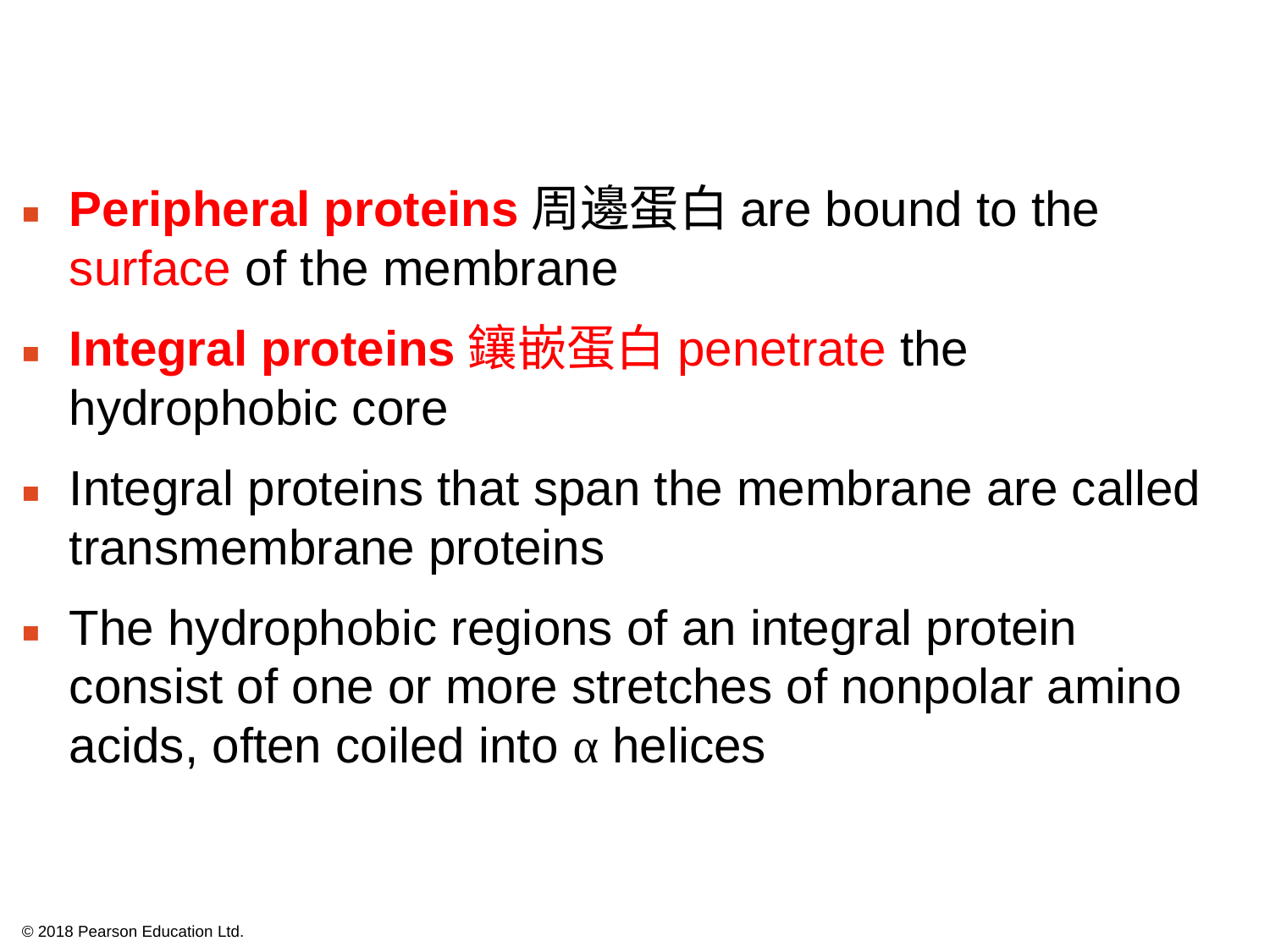

Peripheral proteins周邊蛋白are bound to the surface of the membrane
Integral proteins鑲嵌蛋白penetrate the hydrophobic core
Integral proteins that span the membrane are called transmembrane proteins
The hydrophobic regions of an integral protein consist of one or more stretches of nonpolar amino acids, often coiled into α helices
© 2018 Pearson Education Ltd.